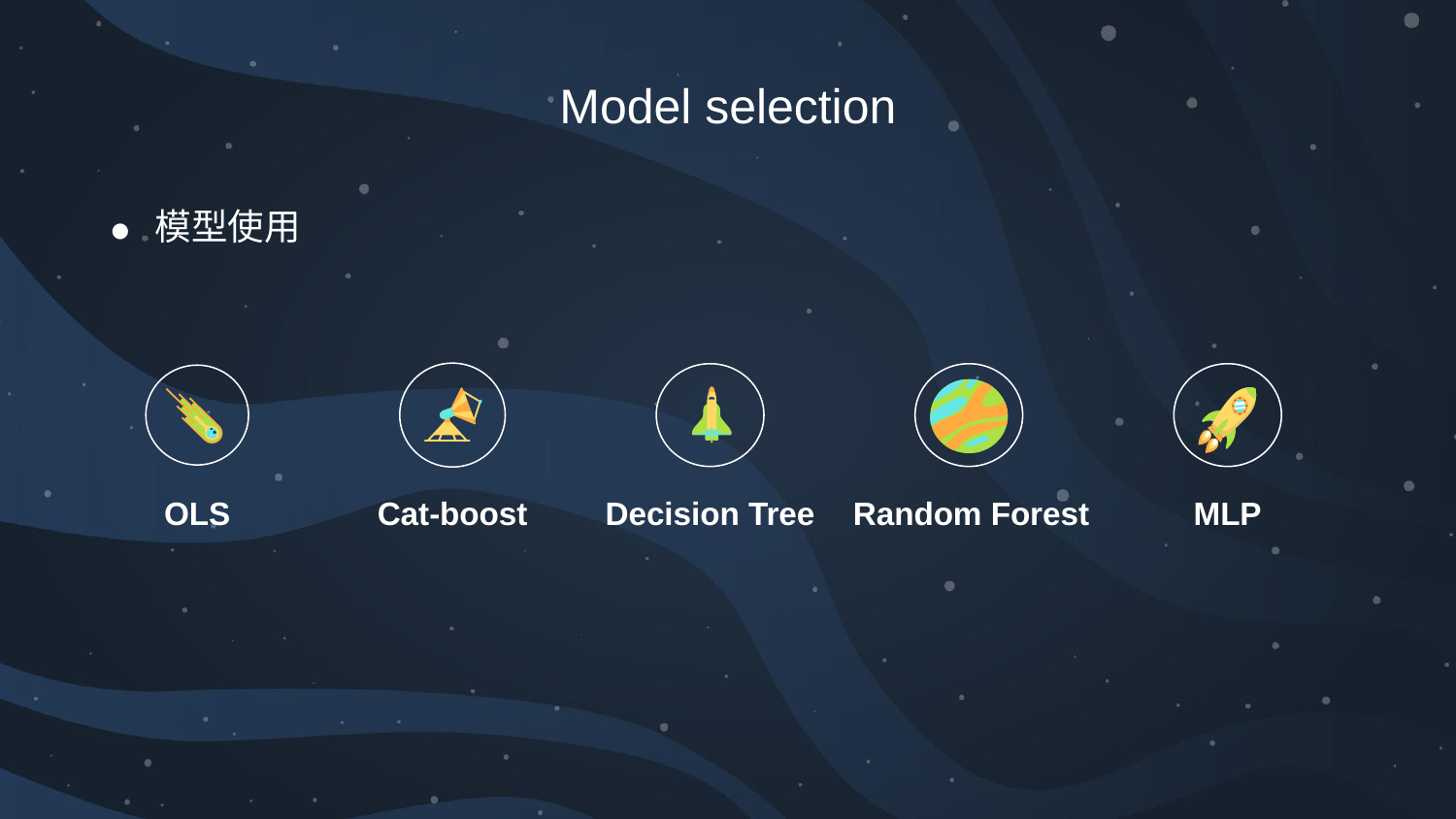

# Model selection

模型使用

OLS
Cat-boost
Decision Tree
MLP
Random Forest